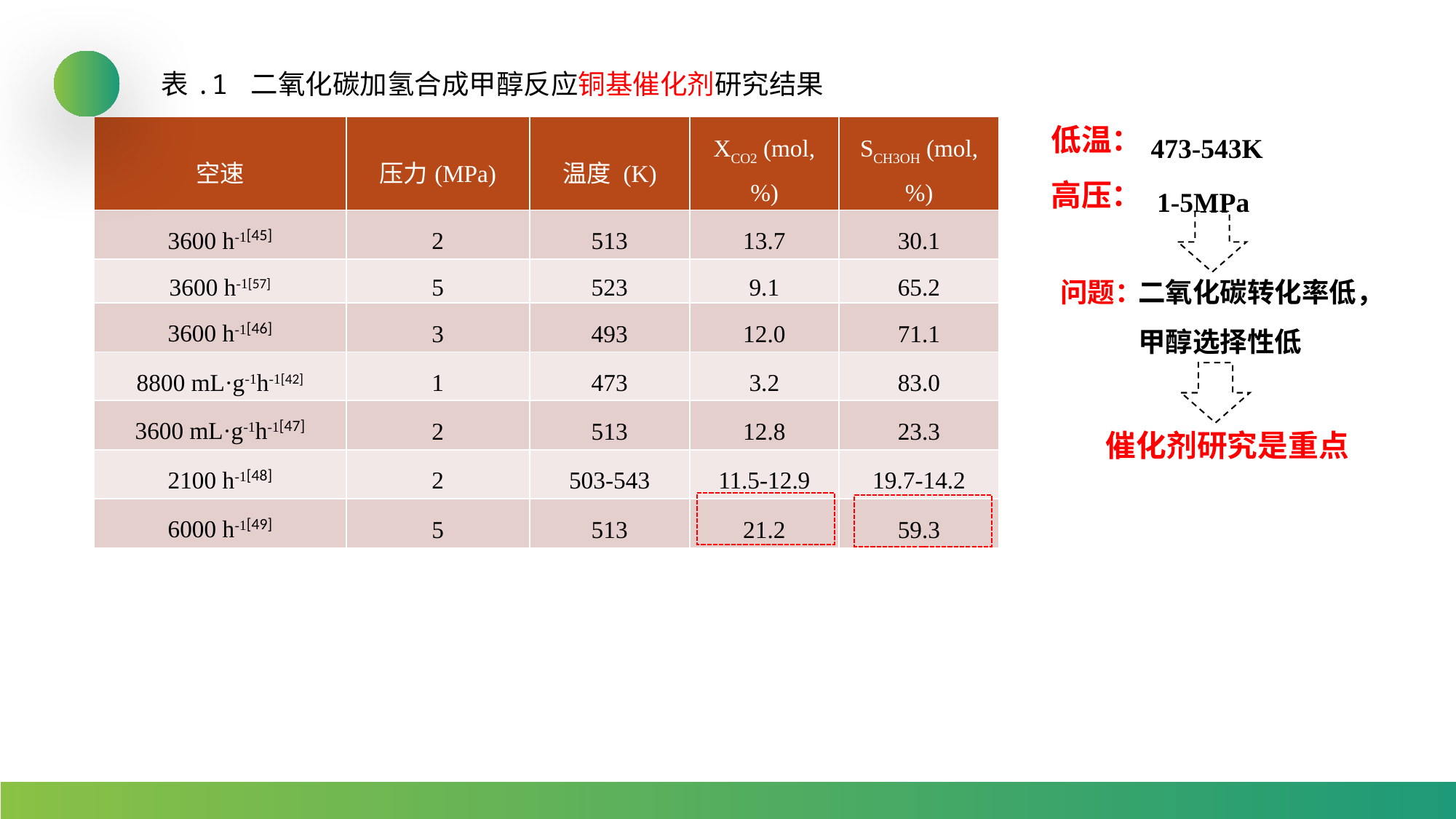

表.1 二氧化碳加氢合成甲醇反应铜基催化剂研究结果
473-543K
低温：
| 空速 | 压力(MPa) | 温度 (K) | XCO2 (mol, %) | SCH3OH (mol, %) |
| --- | --- | --- | --- | --- |
| 3600 h-1[45] | 2 | 513 | 13.7 | 30.1 |
| 3600 h-1[57] | 5 | 523 | 9.1 | 65.2 |
| 3600 h-1[46] | 3 | 493 | 12.0 | 71.1 |
| 8800 mL·g-1h-1[42] | 1 | 473 | 3.2 | 83.0 |
| 3600 mL·g-1h-1[47] | 2 | 513 | 12.8 | 23.3 |
| 2100 h-1[48] | 2 | 503-543 | 11.5-12.9 | 19.7-14.2 |
| 6000 h-1[49] | 5 | 513 | 21.2 | 59.3 |
1-5MPa
高压：

二氧化碳转化率低，
甲醇选择性低
问题：

催化剂研究是重点

6